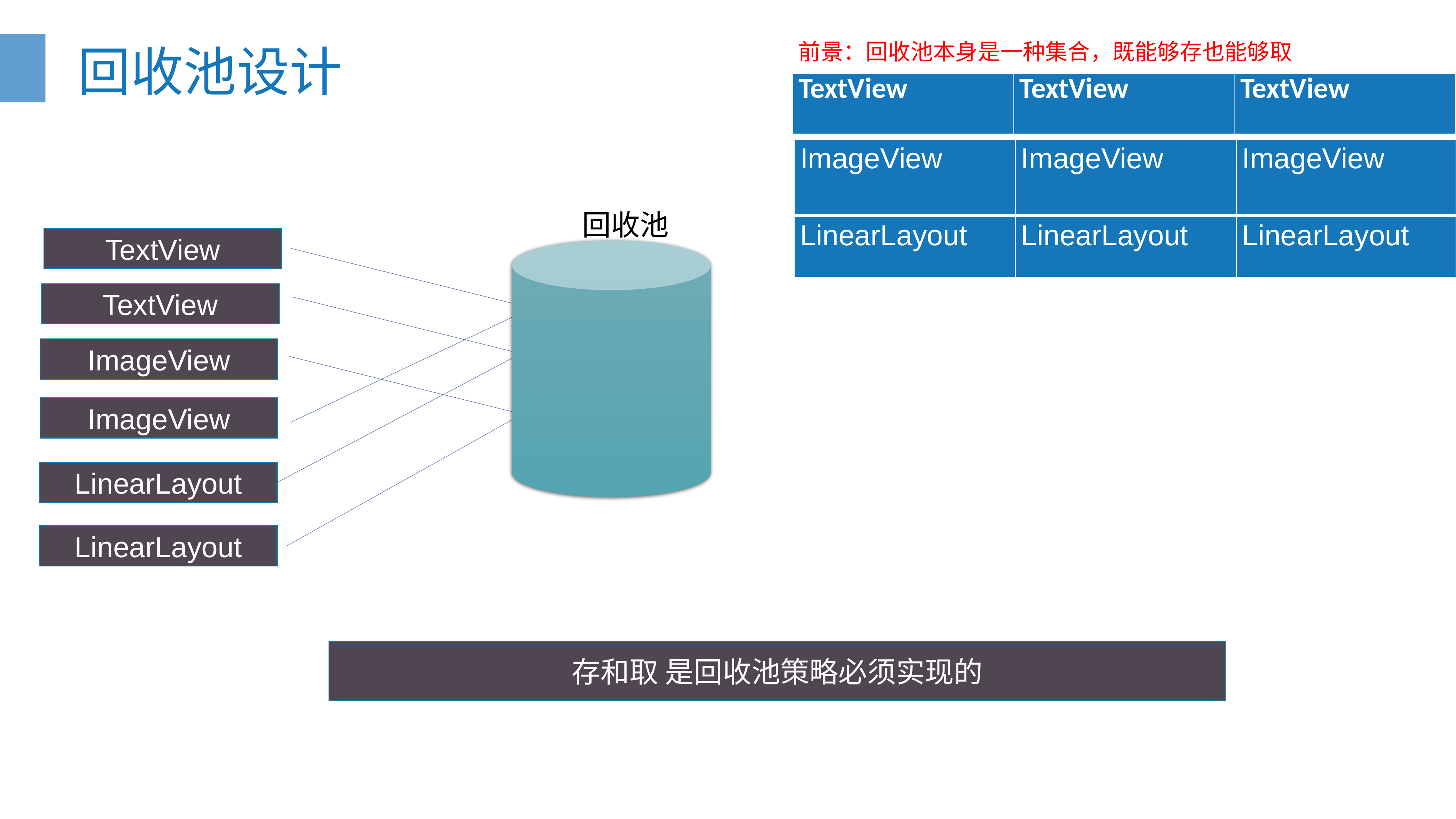

前景：回收池本身是一种集合，既能够存也能够取
 回收池设计
| TextView | TextView | TextView |
| --- | --- | --- |
| ImageView | ImageView | ImageView |
| --- | --- | --- |
回收池
| LinearLayout | LinearLayout | LinearLayout |
| --- | --- | --- |
TextView

TextView
ImageView
ImageView
LinearLayout
LinearLayout
存和取 是回收池策略必须实现的